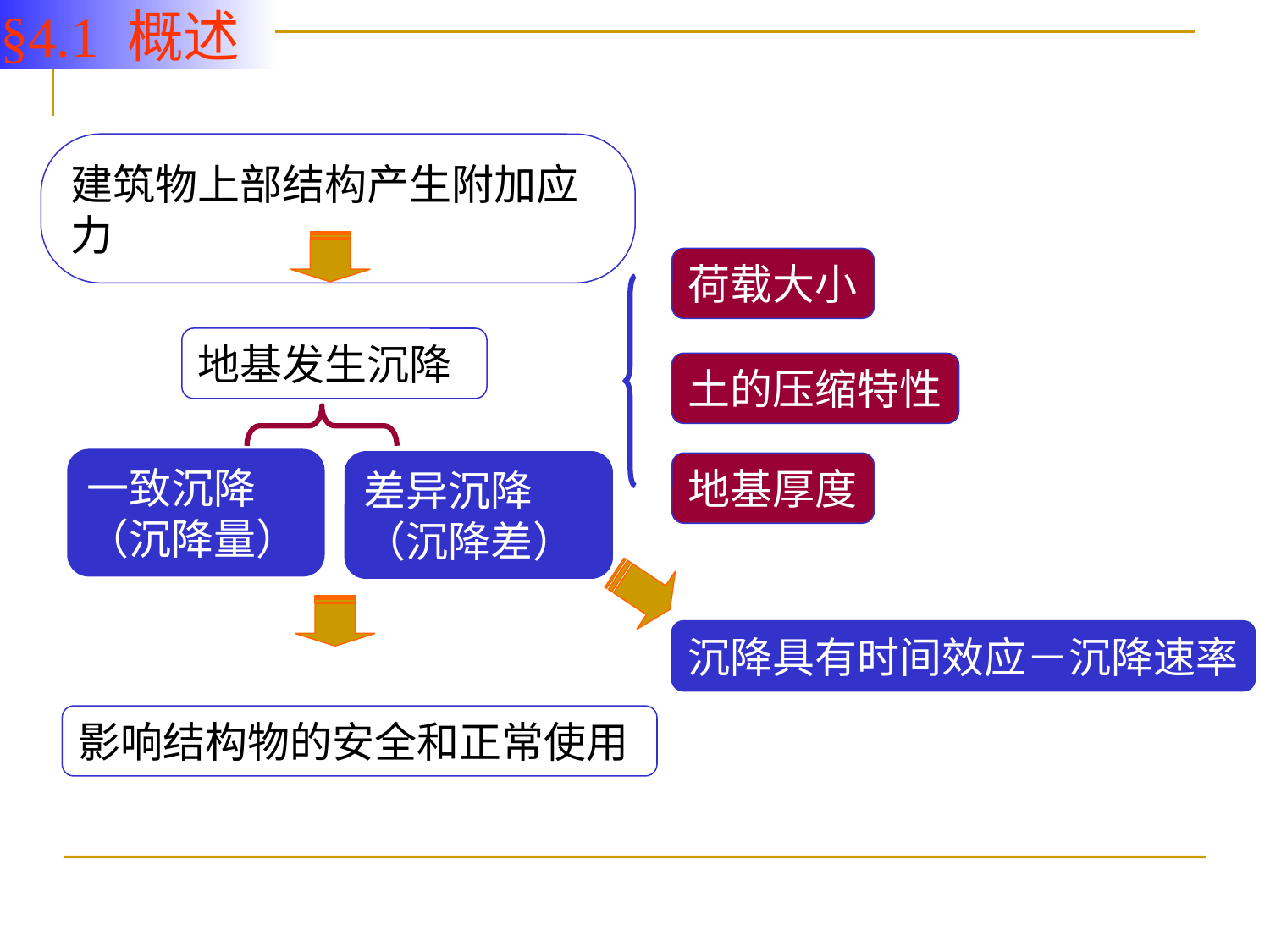

§4.1 概述
建筑物上部结构产生附加应力

荷载大小

地基发生沉降

土的压缩特性
一致沉降
（沉降量）
差异沉降
（沉降差）
地基厚度

沉降具有时间效应－沉降速率
影响结构物的安全和正常使用
3